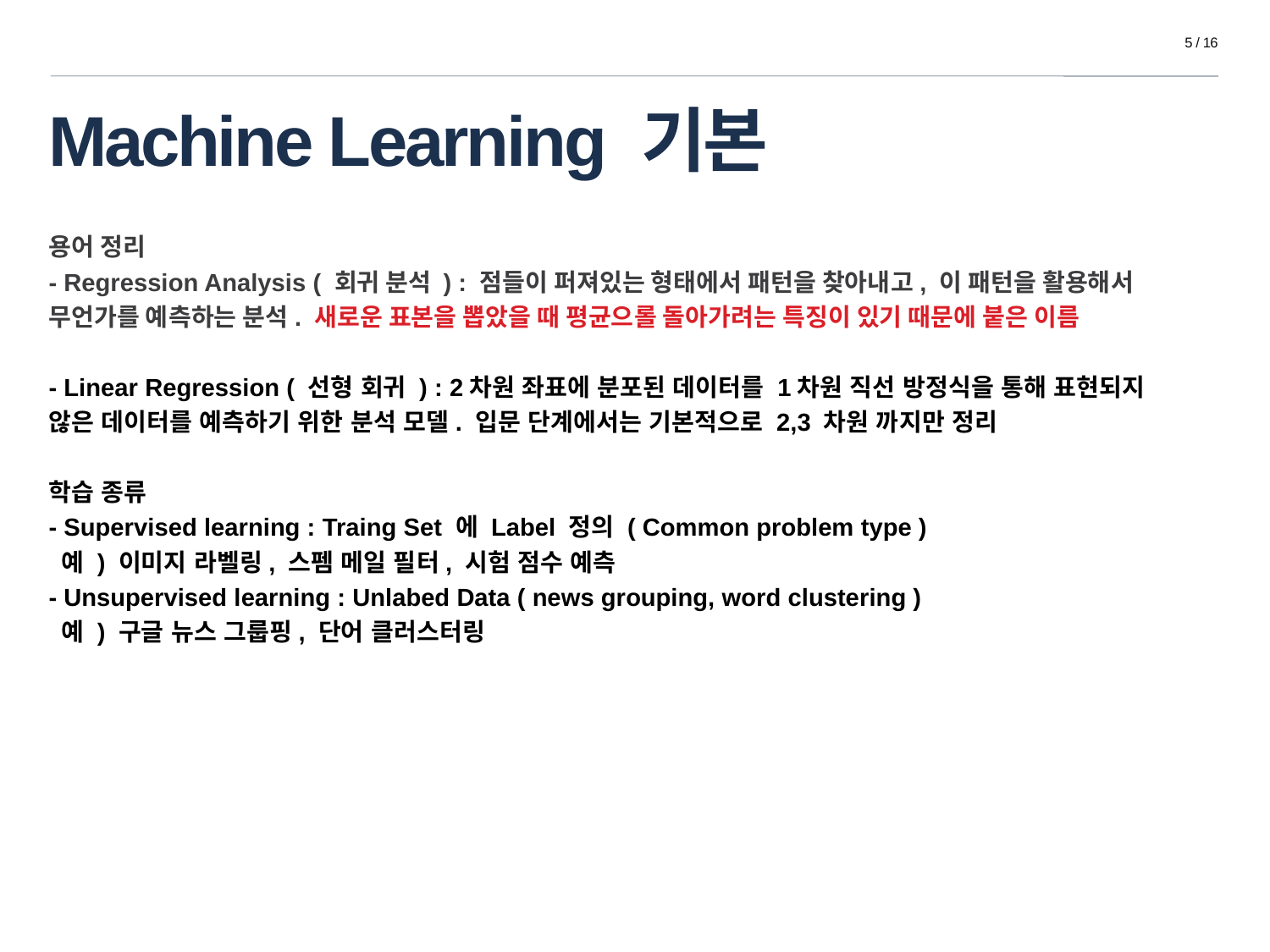

5 / 16
# Machine Learning 기본
용어 정리
- Regression Analysis ( 회귀 분석 ) : 점들이 퍼져있는 형태에서 패턴을 찾아내고, 이 패턴을 활용해서
무언가를 예측하는 분석. 새로운 표본을 뽑았을 때 평균으롤 돌아가려는 특징이 있기 때문에 붙은 이름

- Linear Regression ( 선형 회귀 ) : 2차원 좌표에 분포된 데이터를 1차원 직선 방정식을 통해 표현되지
않은 데이터를 예측하기 위한 분석 모델. 입문 단계에서는 기본적으로 2,3 차원 까지만 정리

학습 종류
- Supervised learning : Traing Set 에 Label 정의 ( Common problem type )
 예 ) 이미지 라벨링, 스펨 메일 필터, 시험 점수 예측
- Unsupervised learning : Unlabed Data ( news grouping, word clustering )
 예 ) 구글 뉴스 그룹핑, 단어 클러스터링